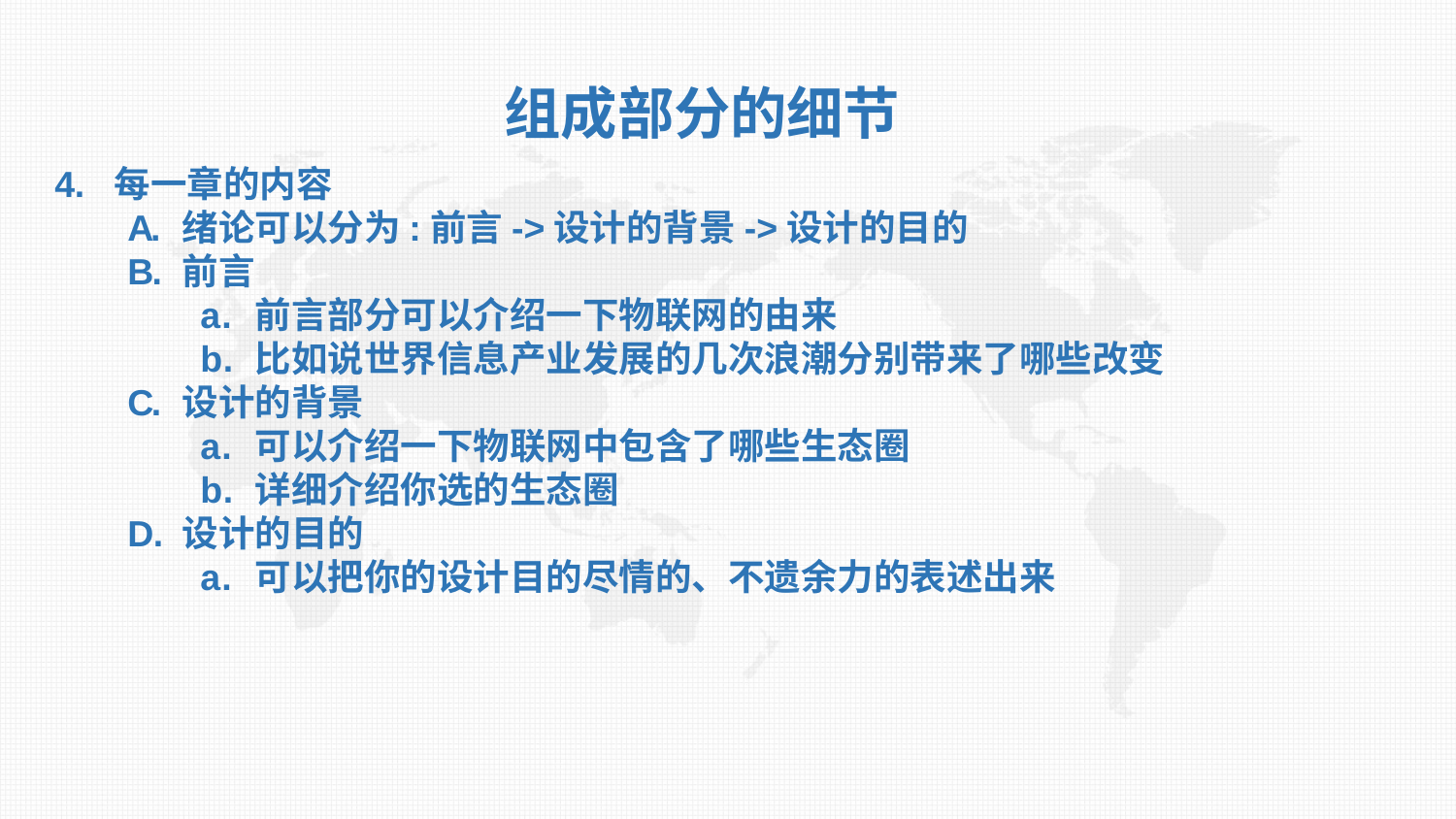

组成部分的细节
4.  每一章的内容
绪论可以分为:前言->设计的背景->设计的目的
前言
前言部分可以介绍一下物联网的由来
比如说世界信息产业发展的几次浪潮分别带来了哪些改变
设计的背景
可以介绍一下物联网中包含了哪些生态圈
详细介绍你选的生态圈
设计的目的
可以把你的设计目的尽情的、不遗余力的表述出来